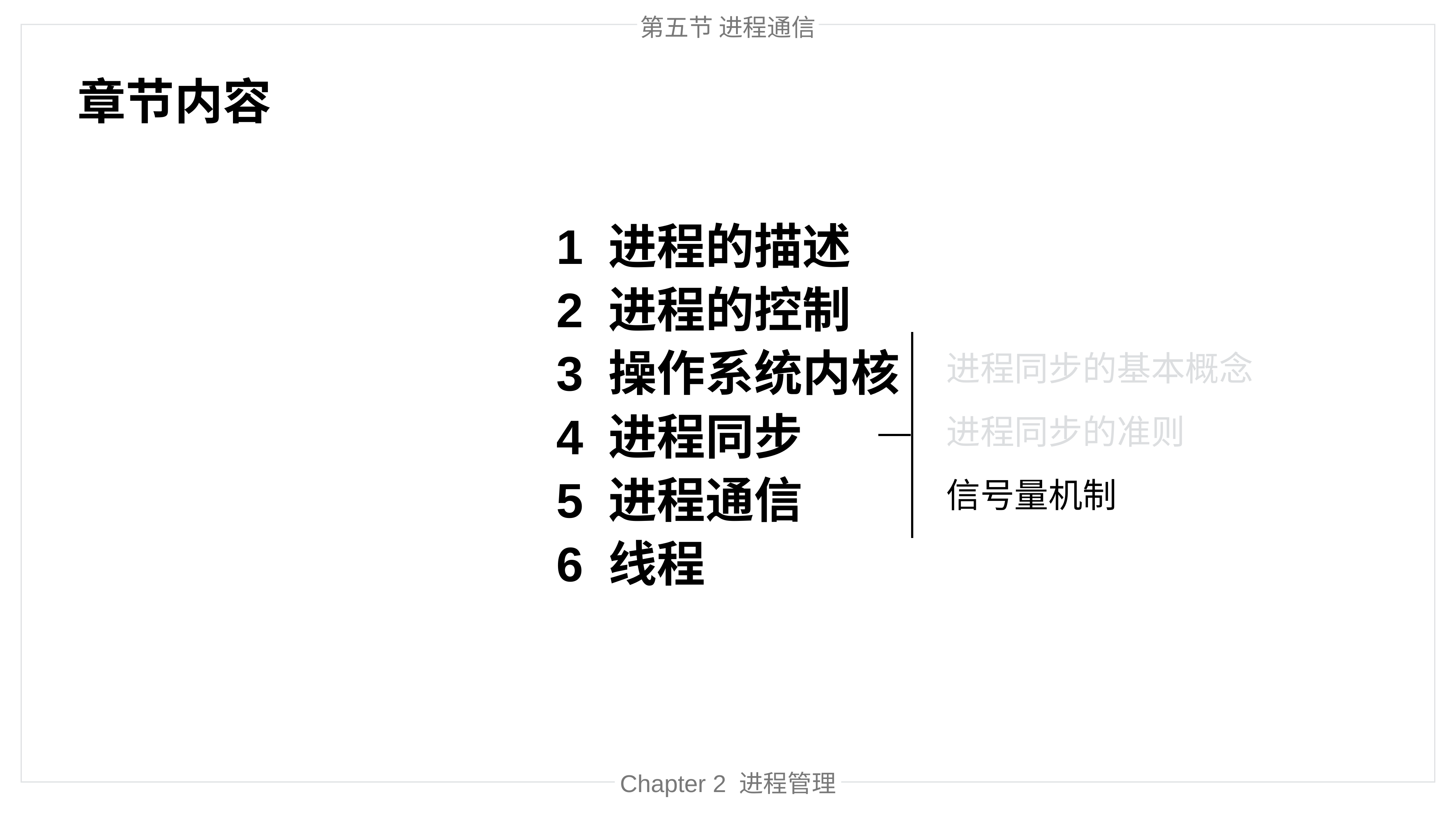

第五节 进程通信

章节内容
1 进程的描述
2 进程的控制

进程同步的基本概念
3 操作系统内核
进程同步的准则
4 进程同步

信号量机制
5 进程通信
6 线程
Chapter 处理器管理
Chapter 2 进程管理